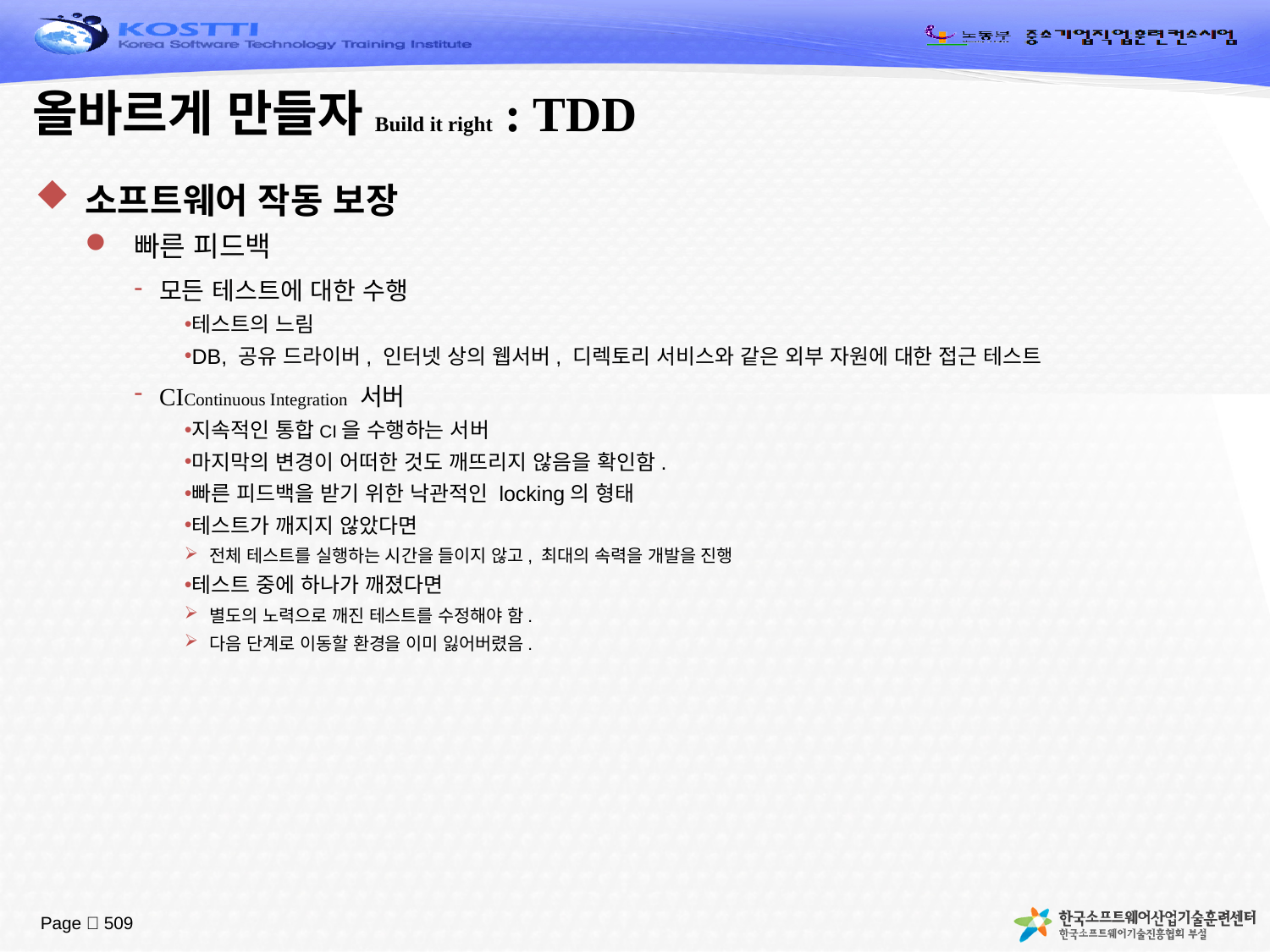

# 올바르게 만들자Build it right : TDD
소프트웨어 작동 보장
빠른 피드백
모든 테스트에 대한 수행
테스트의 느림
DB, 공유 드라이버, 인터넷 상의 웹서버, 디렉토리 서비스와 같은 외부 자원에 대한 접근 테스트
CIContinuous Integration 서버
지속적인 통합CI을 수행하는 서버
마지막의 변경이 어떠한 것도 깨뜨리지 않음을 확인함.
빠른 피드백을 받기 위한 낙관적인 locking의 형태
테스트가 깨지지 않았다면
전체 테스트를 실행하는 시간을 들이지 않고, 최대의 속력을 개발을 진행
테스트 중에 하나가 깨졌다면
별도의 노력으로 깨진 테스트를 수정해야 함.
다음 단계로 이동할 환경을 이미 잃어버렸음.